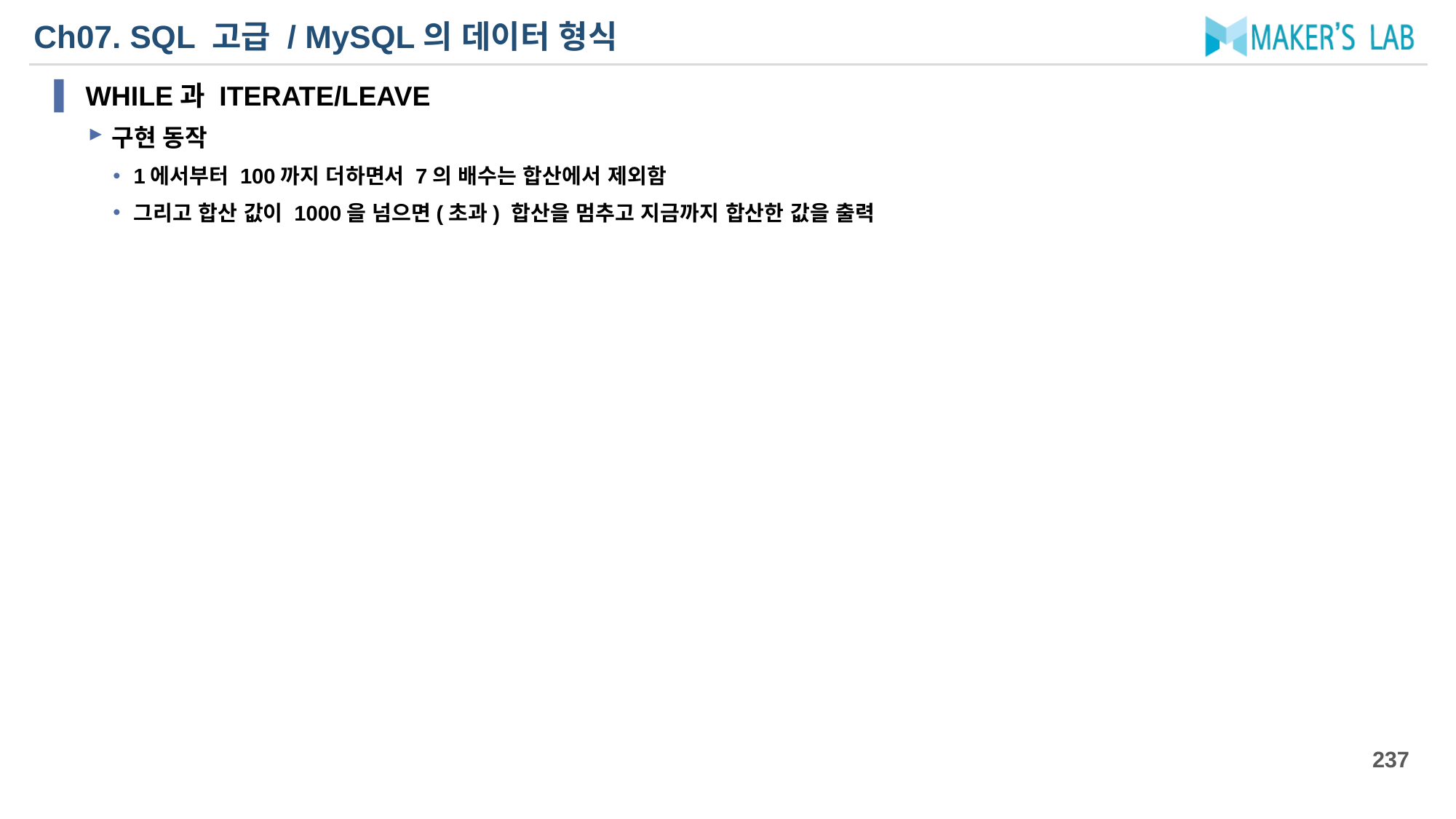

# Ch07. SQL 고급 / MySQL의 데이터 형식
WHILE과 ITERATE/LEAVE
구현 동작
1에서부터 100까지 더하면서 7의 배수는 합산에서 제외함
그리고 합산 값이 1000을 넘으면(초과) 합산을 멈추고 지금까지 합산한 값을 출력
237